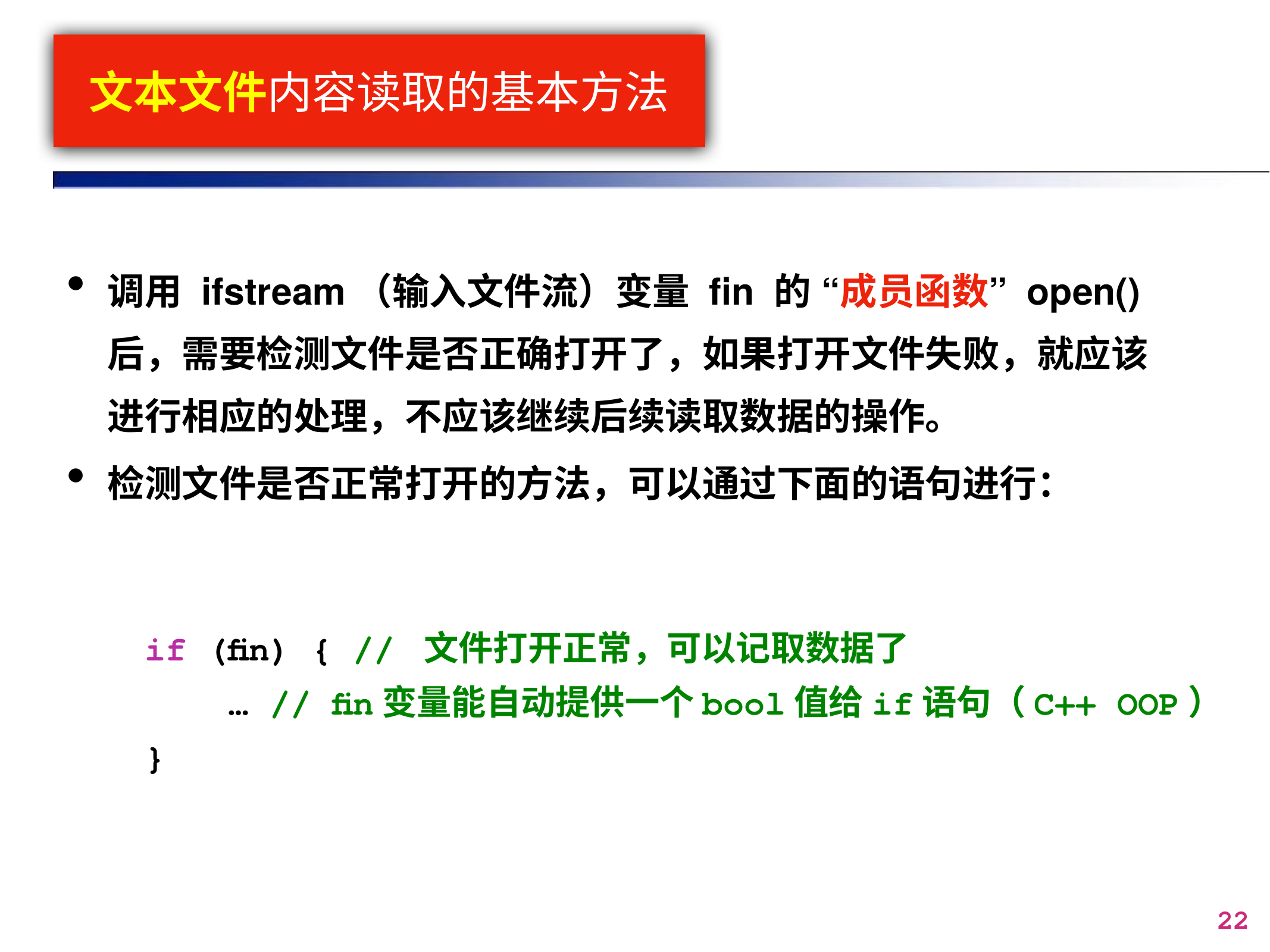

# 文本文件内容读取的基本方法
调用 ifstream（输入文件流）变量 fin 的 “成员函数” open() 后，需要检测文件是否正确打开了，如果打开文件失败，就应该进行相应的处理，不应该继续后续读取数据的操作。
检测文件是否正常打开的方法，可以通过下面的语句进行：
if (fin) { // 文件打开正常，可以记取数据了
    … // fin变量能自动提供一个bool值给if语句（C++ OOP）
}
22